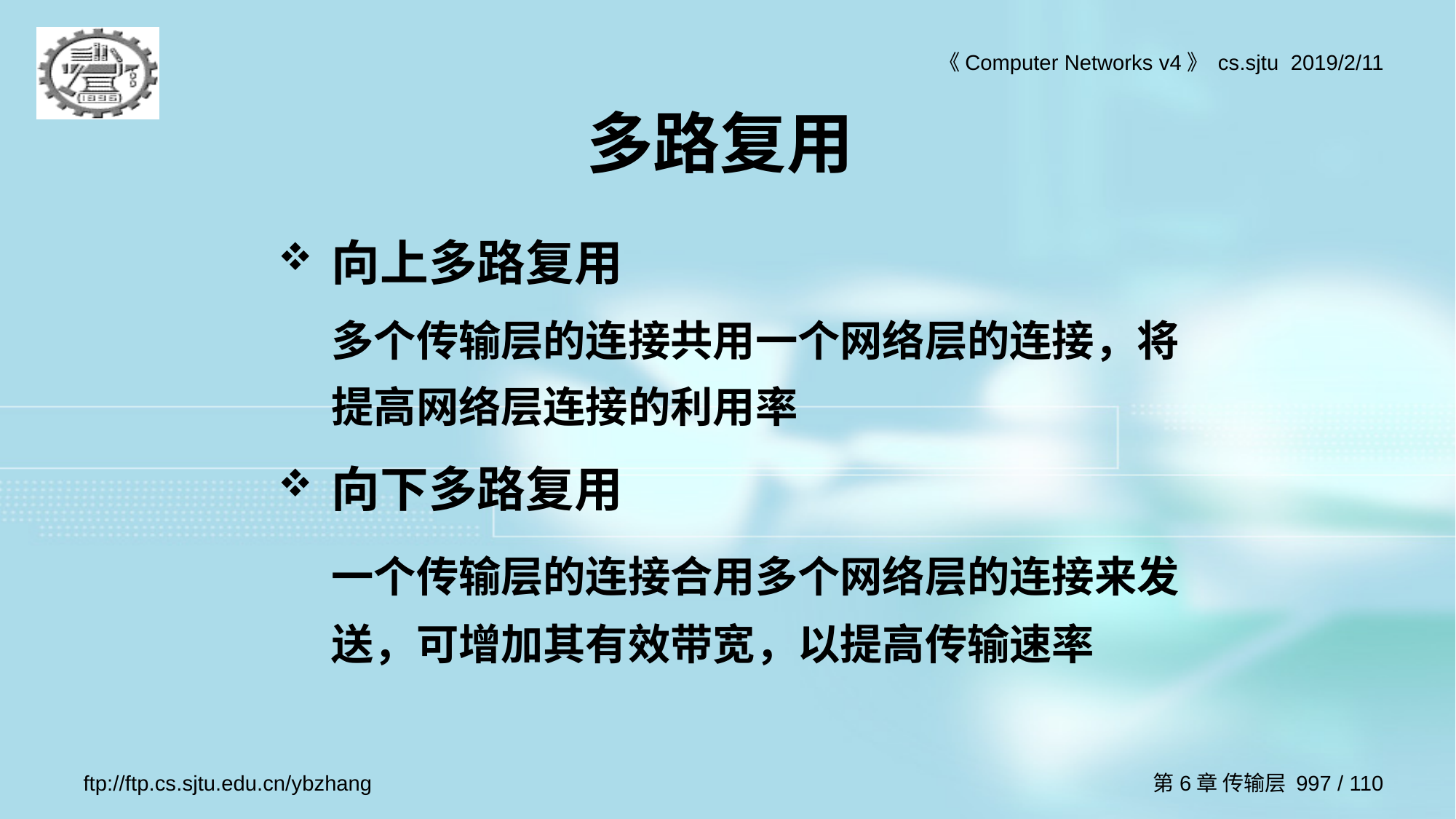

# 多路复用
向上多路复用
	多个传输层的连接共用一个网络层的连接，将提高网络层连接的利用率
向下多路复用
	一个传输层的连接合用多个网络层的连接来发送，可增加其有效带宽，以提高传输速率